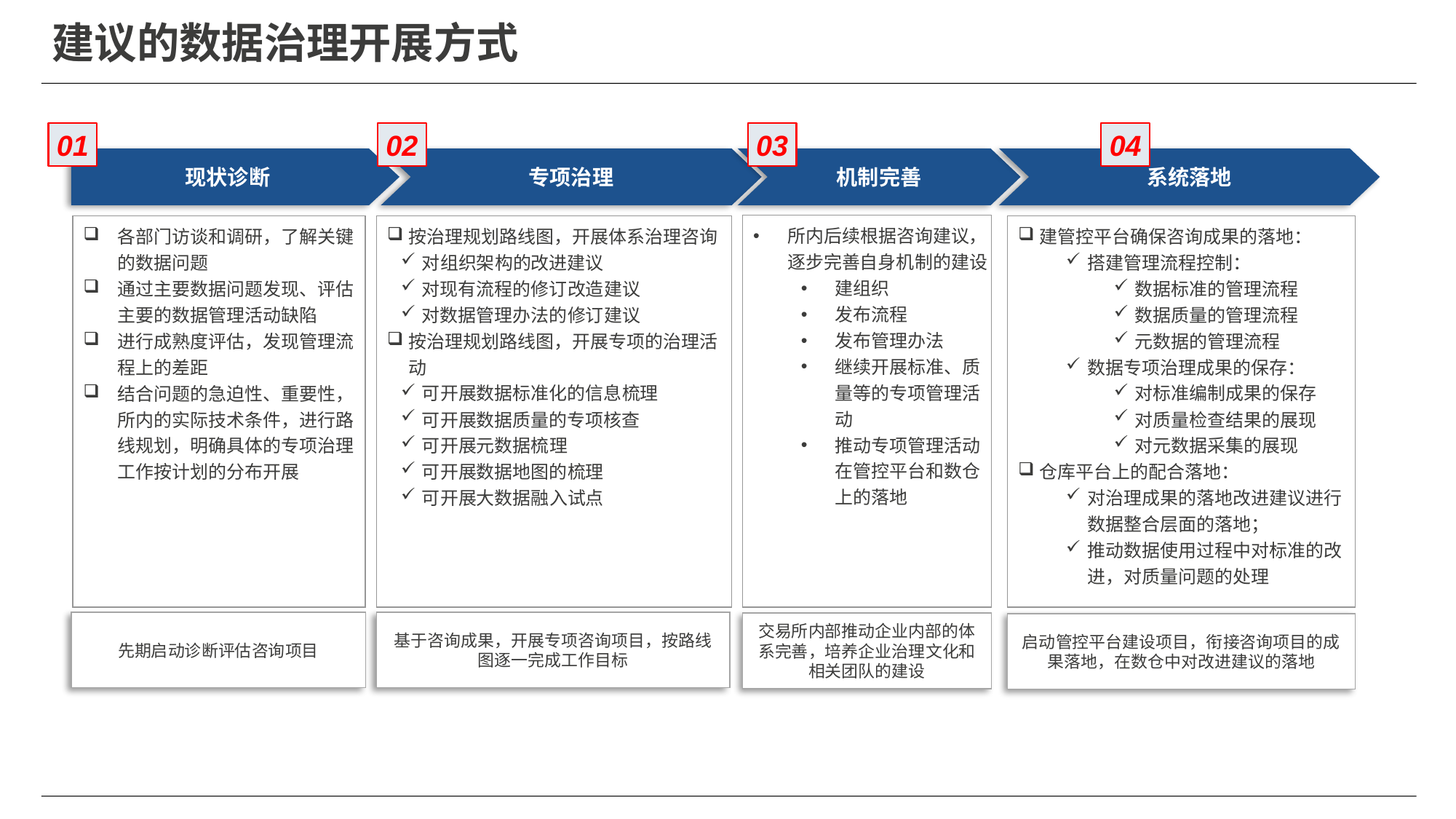

# 建议的数据治理开展方式
01
02
03
04
现状诊断
专项治理
机制完善
系统落地
所内后续根据咨询建议，逐步完善自身机制的建设
建组织
发布流程
发布管理办法
继续开展标准、质量等的专项管理活动
推动专项管理活动在管控平台和数仓上的落地
建管控平台确保咨询成果的落地：
搭建管理流程控制：
数据标准的管理流程
数据质量的管理流程
元数据的管理流程
数据专项治理成果的保存：
对标准编制成果的保存
对质量检查结果的展现
对元数据采集的展现
仓库平台上的配合落地：
对治理成果的落地改进建议进行数据整合层面的落地；
推动数据使用过程中对标准的改进，对质量问题的处理
按治理规划路线图，开展体系治理咨询
对组织架构的改进建议
对现有流程的修订改造建议
对数据管理办法的修订建议
按治理规划路线图，开展专项的治理活动
可开展数据标准化的信息梳理
可开展数据质量的专项核查
可开展元数据梳理
可开展数据地图的梳理
可开展大数据融入试点
各部门访谈和调研，了解关键的数据问题
通过主要数据问题发现、评估主要的数据管理活动缺陷
进行成熟度评估，发现管理流程上的差距
结合问题的急迫性、重要性，所内的实际技术条件，进行路线规划，明确具体的专项治理工作按计划的分布开展
先期启动诊断评估咨询项目
基于咨询成果，开展专项咨询项目，按路线图逐一完成工作目标
交易所内部推动企业内部的体系完善，培养企业治理文化和相关团队的建设
启动管控平台建设项目，衔接咨询项目的成果落地，在数仓中对改进建议的落地